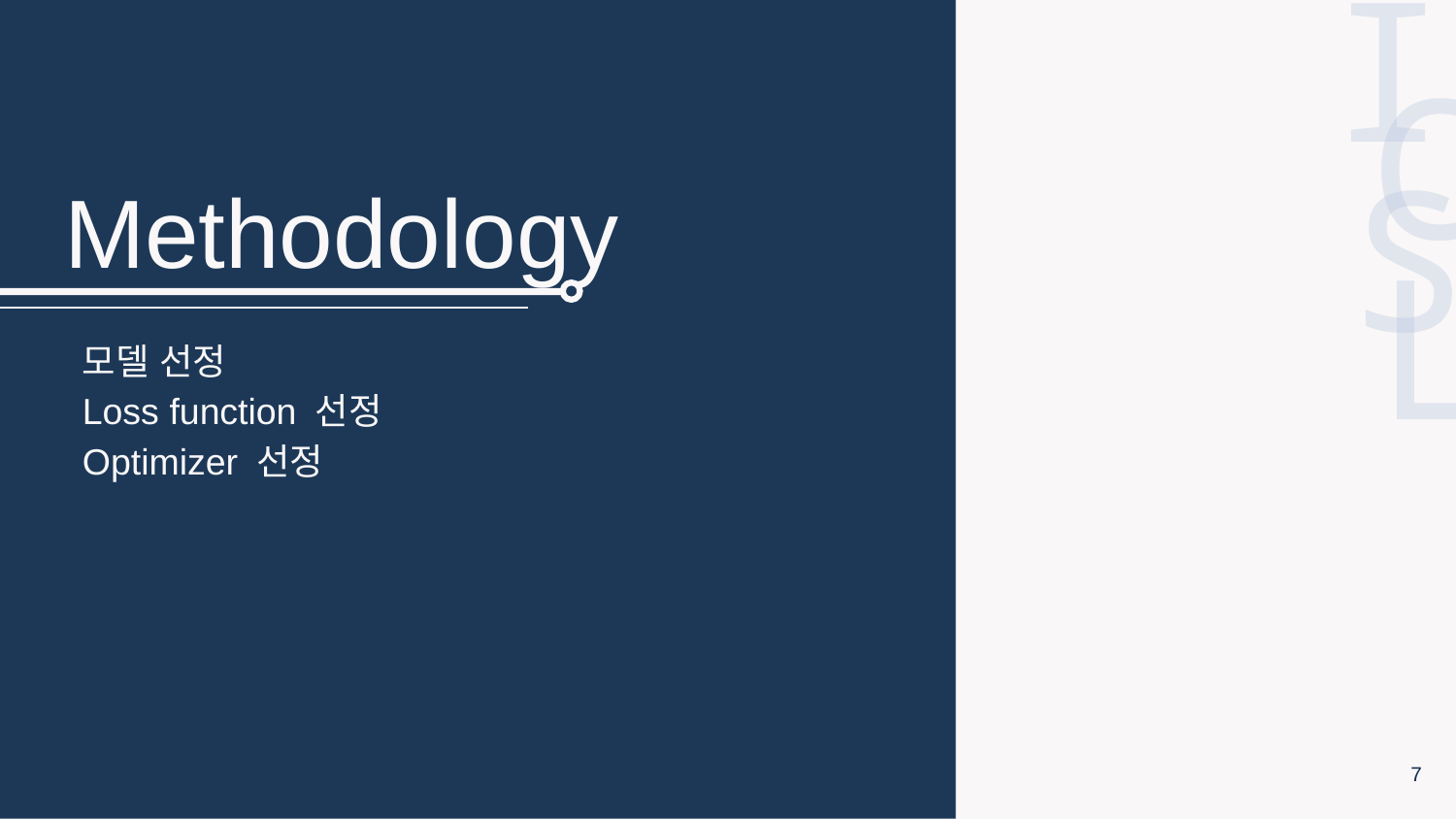

I
# Methodology
C
S
L

모델 선정
Loss function 선정
Optimizer 선정
7